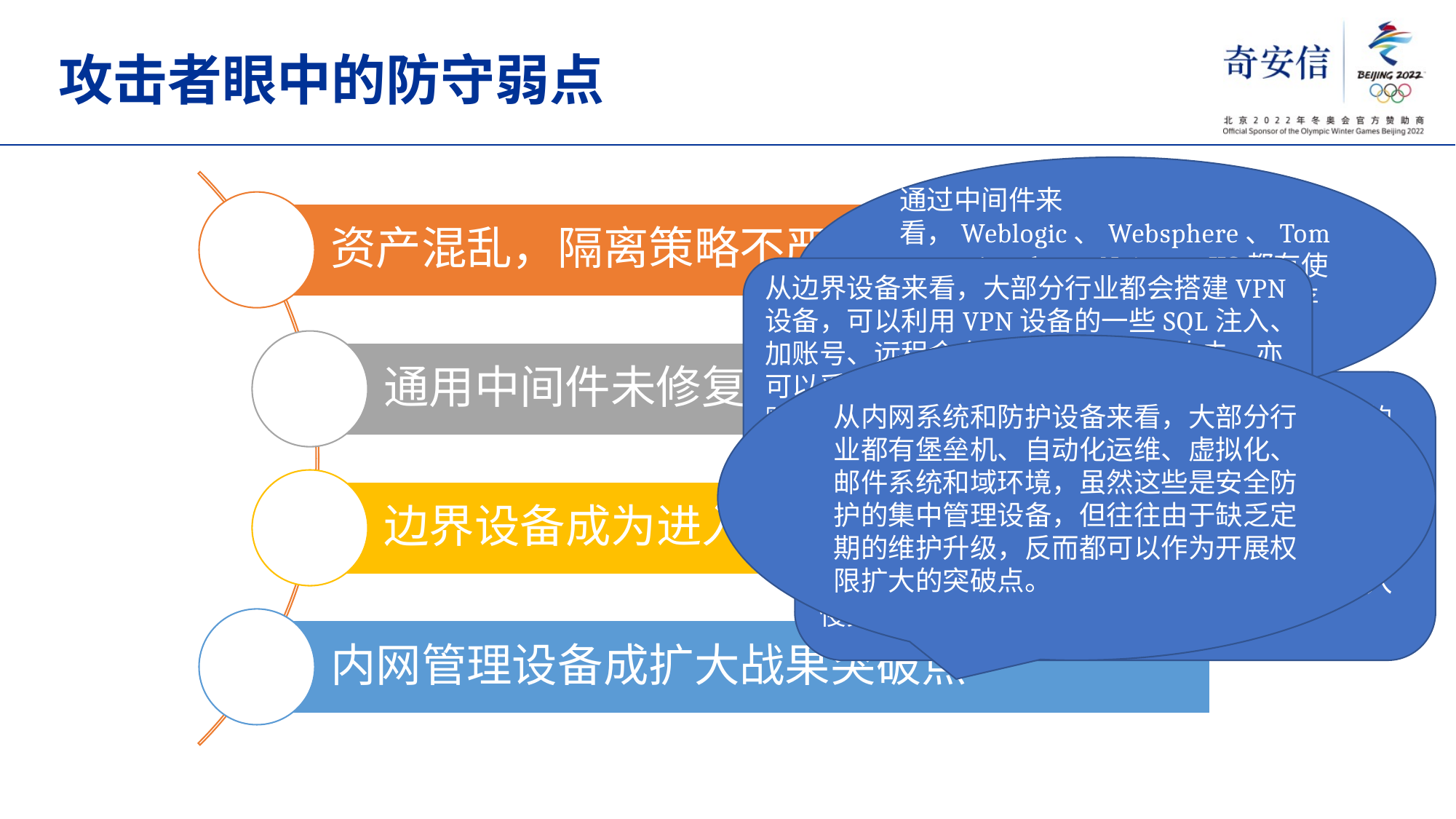

# 攻击者眼中的防守弱点
资产混乱，隔离策略不严格
通用中间件未修复漏洞太多
边界设备成为进入内网的缺口
内网管理设备成扩大战果突破点
通过中间件来看，Weblogic、Websphere、Tomcat、Apache、Nginx、IIS都有使用。Weblogic应用比较广泛，因存在反序列化漏洞，所以常常会被作为打点和内网渗透的突破点
从边界设备来看，大部分行业都会搭建VPN设备，可以利用VPN设备的一些SQL注入、加账号、远程命令执行等漏洞开展攻击，亦可以采取钓鱼、爆破、弱口令等方式来取得账号权限，最终绕过外网打点环节，直接接入内网实施横向渗透。
从内网系统和防护设备来看，大部分行业都有堡垒机、自动化运维、虚拟化、邮件系统和域环境，虽然这些是安全防护的集中管理设备，但往往由于缺乏定期的维护升级，反而都可以作为开展权限扩大的突破点。
很多客户对自身资产情况比较混乱，没有严格的访问控制（ACL）策略，且办公网和互联网之间大部分相通，可以直接使远程控制程序上线。
几乎所有行业的下级单位和上级单位的业务网都可以无策略控制完全互通，攻击者往往可以轻易地实现实施从子公司入侵母公司，从一个部门入侵其他部门的策略。